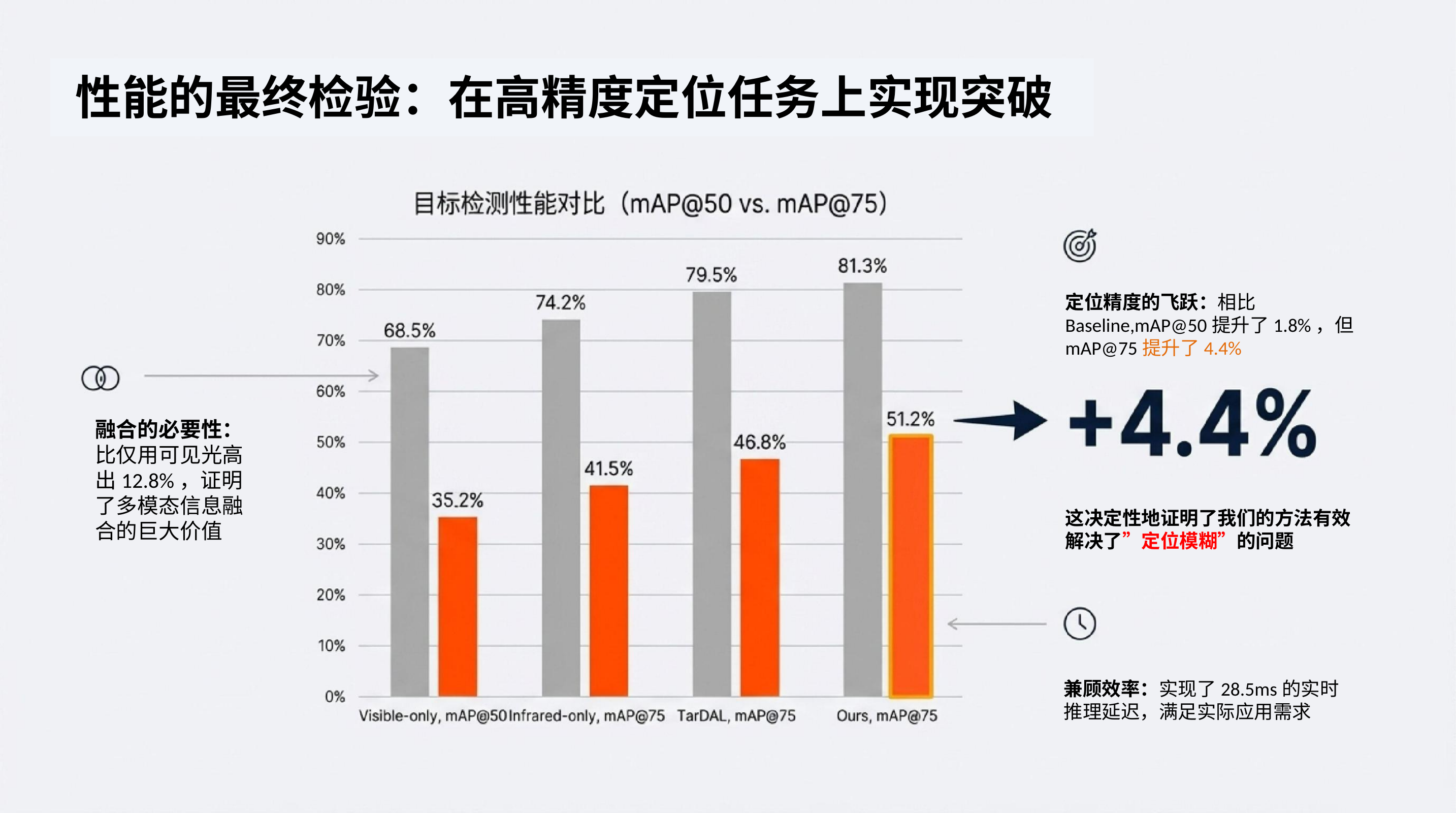

性能的最终检验：在高精度定位任务上实现突破

定位精度的飞跃：相比Baseline,mAP@50提升了1.8%，但mAP@75提升了4.4%

融合的必要性：比仅用可见光高出12.8%，证明了多模态信息融合的巨大价值

这决定性地证明了我们的方法有效解决了”定位模糊”的问题

兼顾效率：实现了28.5ms的实时推理延迟，满足实际应用需求